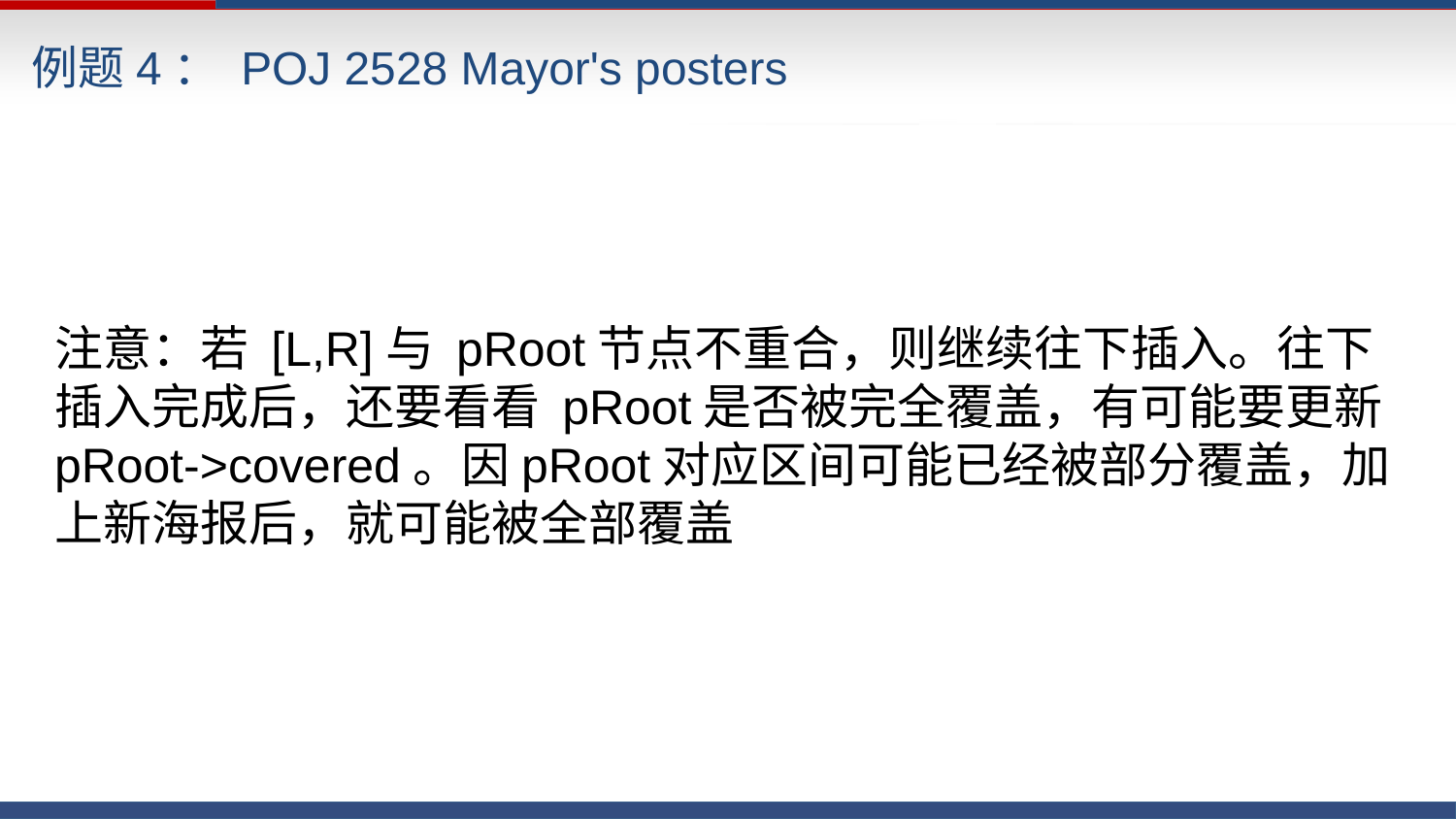

例题4： POJ 2528 Mayor's posters

注意：若 [L,R]与 pRoot节点不重合，则继续往下插入。往下插入完成后，还要看看 pRoot是否被完全覆盖，有可能要更新pRoot->covered。因pRoot对应区间可能已经被部分覆盖，加上新海报后，就可能被全部覆盖